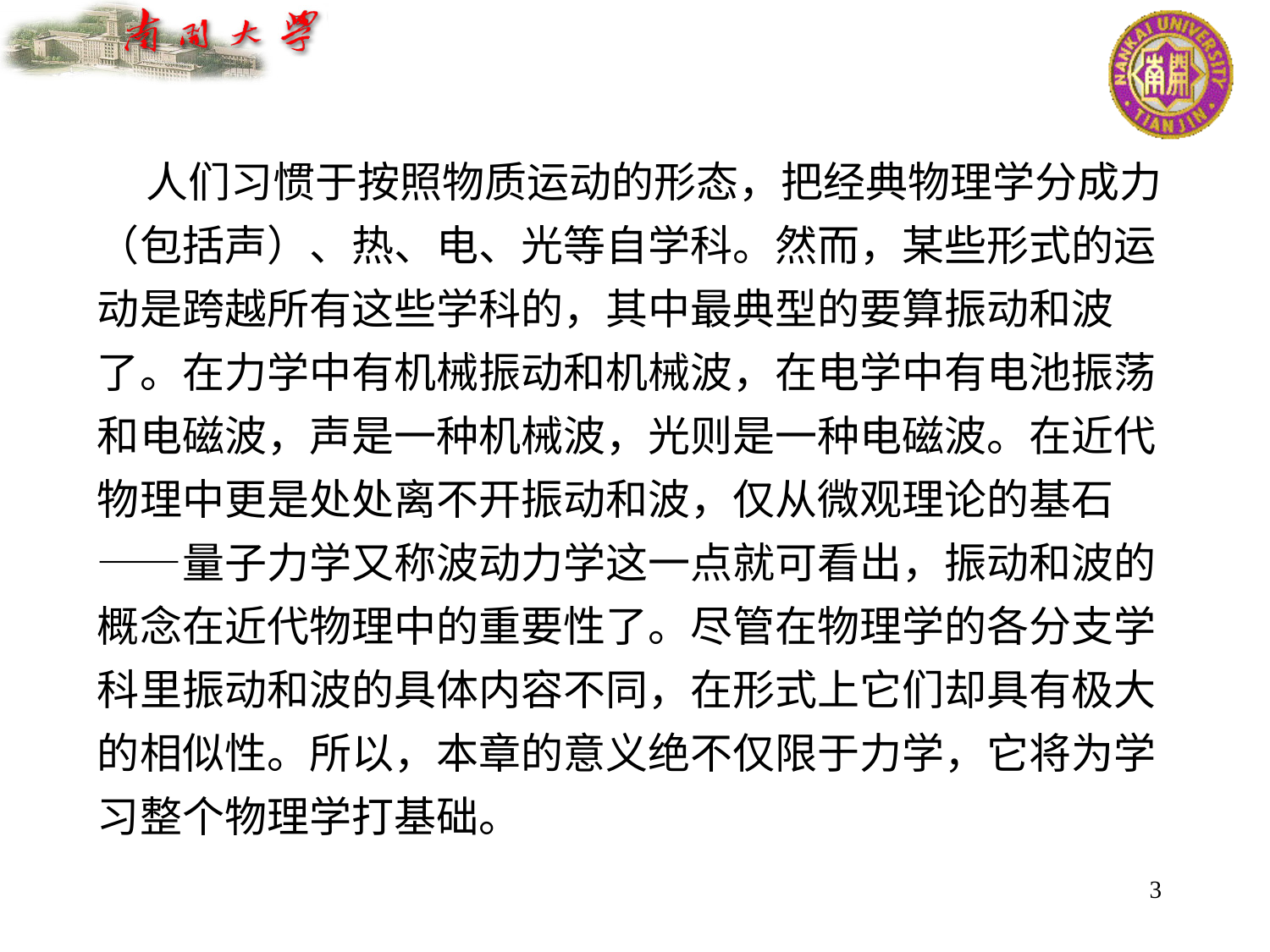

人们习惯于按照物质运动的形态，把经典物理学分成力（包括声）、热、电、光等自学科。然而，某些形式的运动是跨越所有这些学科的，其中最典型的要算振动和波了。在力学中有机械振动和机械波，在电学中有电池振荡和电磁波，声是一种机械波，光则是一种电磁波。在近代物理中更是处处离不开振动和波，仅从微观理论的基石——量子力学又称波动力学这一点就可看出，振动和波的概念在近代物理中的重要性了。尽管在物理学的各分支学科里振动和波的具体内容不同，在形式上它们却具有极大的相似性。所以，本章的意义绝不仅限于力学，它将为学习整个物理学打基础。
3